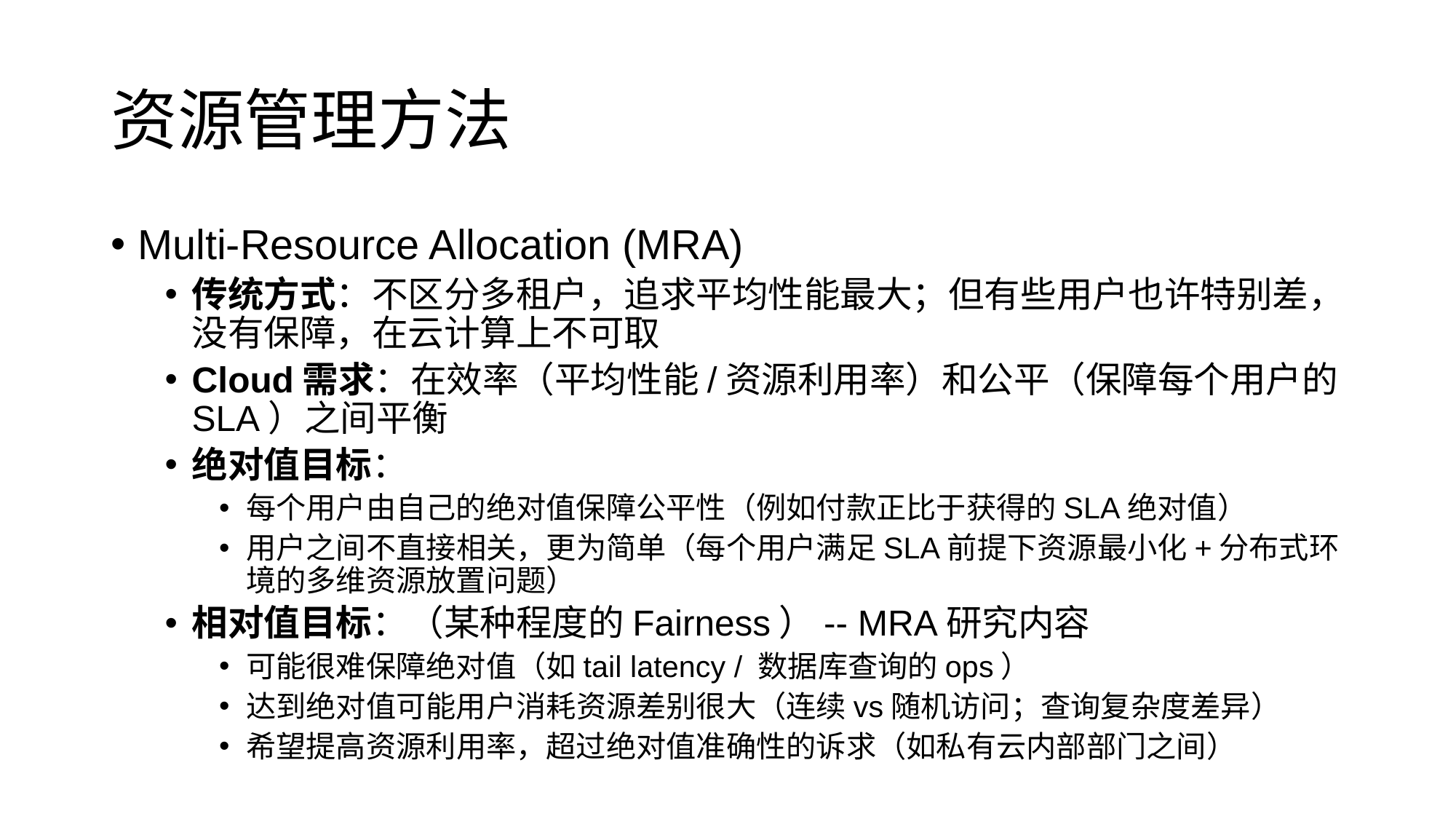

# 资源管理方法
Multi-Resource Allocation (MRA)
传统方式：不区分多租户，追求平均性能最大；但有些用户也许特别差，没有保障，在云计算上不可取
Cloud需求：在效率（平均性能/资源利用率）和公平（保障每个用户的SLA）之间平衡
绝对值目标：
每个用户由自己的绝对值保障公平性（例如付款正比于获得的SLA绝对值）
用户之间不直接相关，更为简单（每个用户满足SLA前提下资源最小化+分布式环境的多维资源放置问题）
相对值目标：（某种程度的Fairness）-- MRA研究内容
可能很难保障绝对值（如tail latency / 数据库查询的ops）
达到绝对值可能用户消耗资源差别很大（连续vs随机访问；查询复杂度差异）
希望提高资源利用率，超过绝对值准确性的诉求（如私有云内部部门之间）